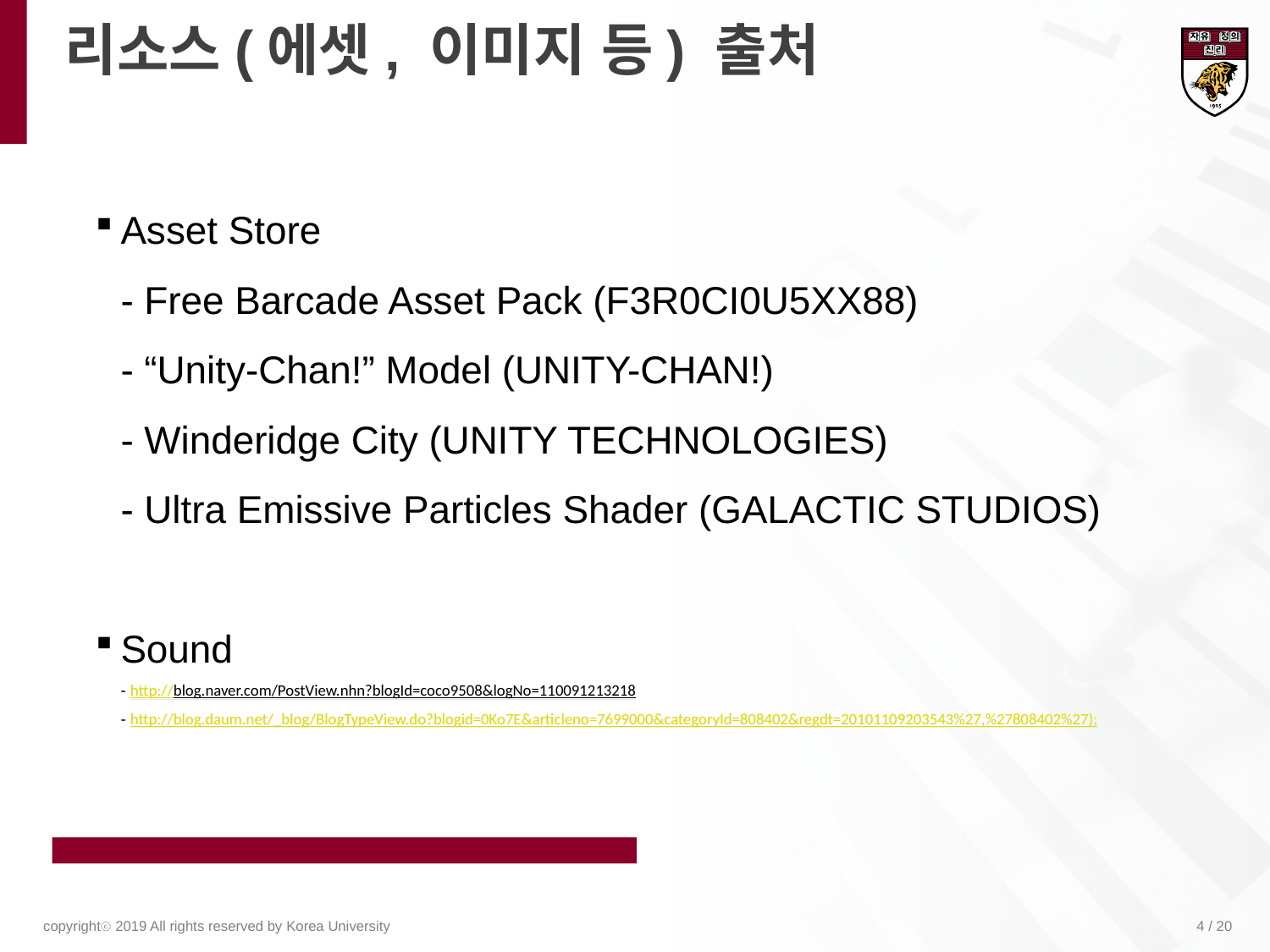

리소스(에셋, 이미지 등) 출처

Asset Store
- Free Barcade Asset Pack (F3R0CI0U5XX88)
- “Unity-Chan!” Model (UNITY-CHAN!)
- Winderidge City (UNITY TECHNOLOGIES)
- Ultra Emissive Particles Shader (GALACTIC STUDIOS)

Sound
- http://blog.naver.com/PostView.nhn?blogId=coco9508&logNo=110091213218
- http://blog.daum.net/_blog/BlogTypeView.do?blogid=0Ko7E&articleno=7699000&categoryId=808402&regdt=20101109203543%27,%27808402%27);